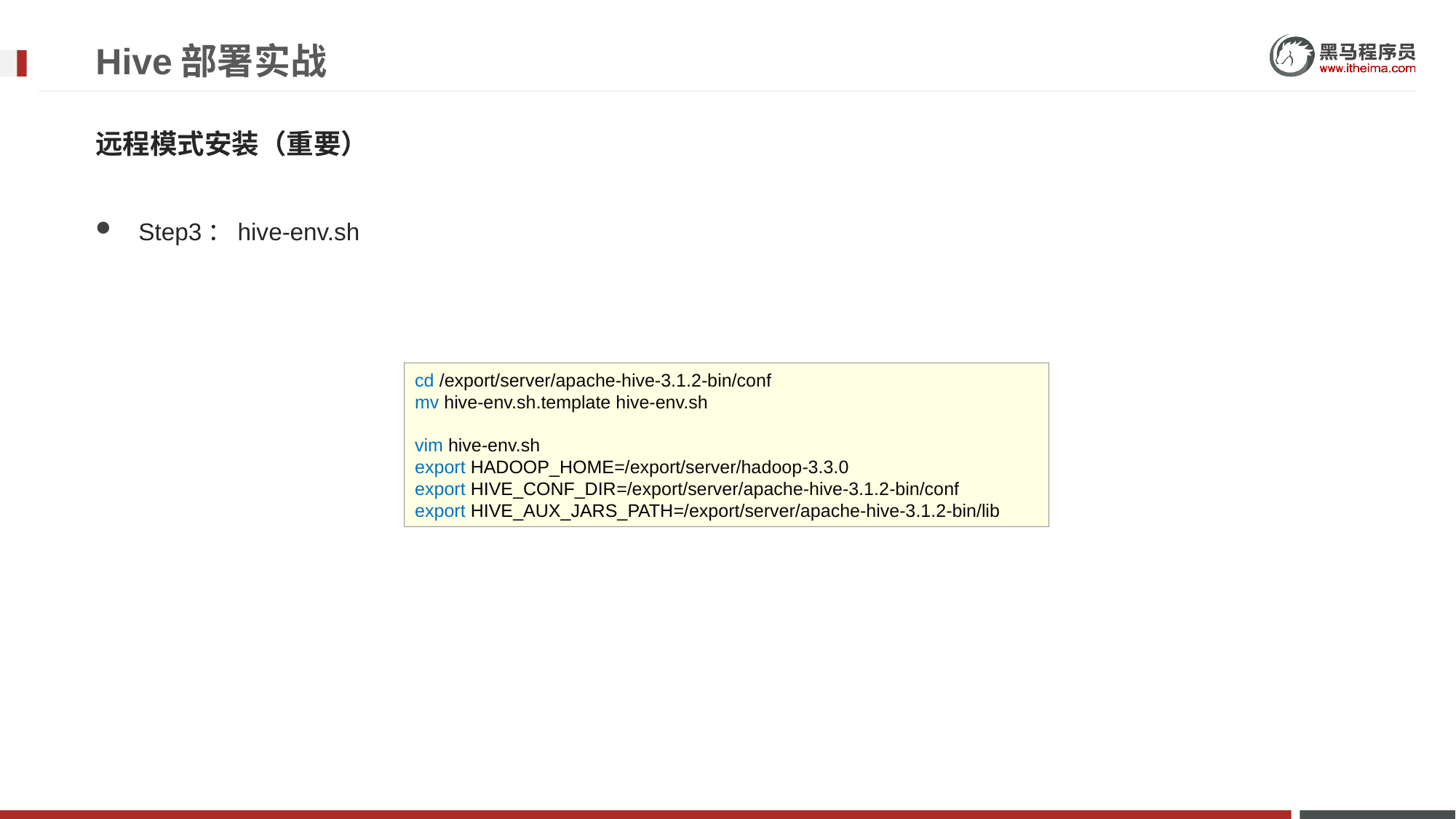

# Hive部署实战
远程模式安装（重要）
Step3：hive-env.sh
cd /export/server/apache-hive-3.1.2-bin/conf
mv hive-env.sh.template hive-env.sh
vim hive-env.sh
export HADOOP_HOME=/export/server/hadoop-3.3.0
export HIVE_CONF_DIR=/export/server/apache-hive-3.1.2-bin/conf
export HIVE_AUX_JARS_PATH=/export/server/apache-hive-3.1.2-bin/lib